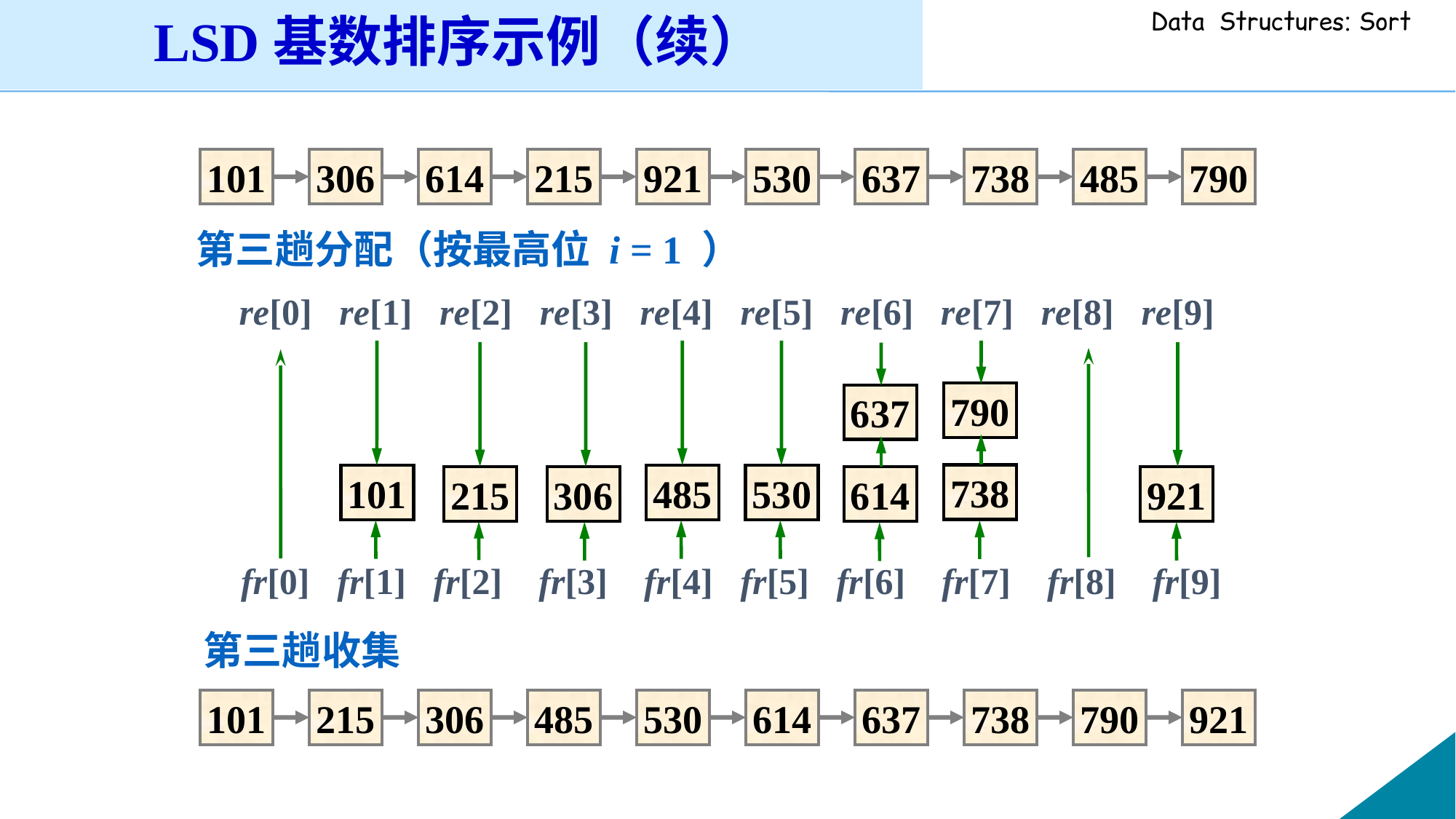

LSD基数排序示例（续）
101
306
614
215
921
530
637
738
485
790

第三趟分配（按最高位 i = 1 ）
re[0]   re[1]   re[2]   re[3]   re[4]   re[5]   re[6]   re[7]   re[8]   re[9]

790
637

738
101
485
530
215
306
614
921

fr[0]   fr[1]   fr[2]    fr[3]    fr[4]   fr[5]   fr[6]    fr[7]    fr[8]    fr[9]
第三趟收集
101
215
306
485
530
614
637
738
790
921